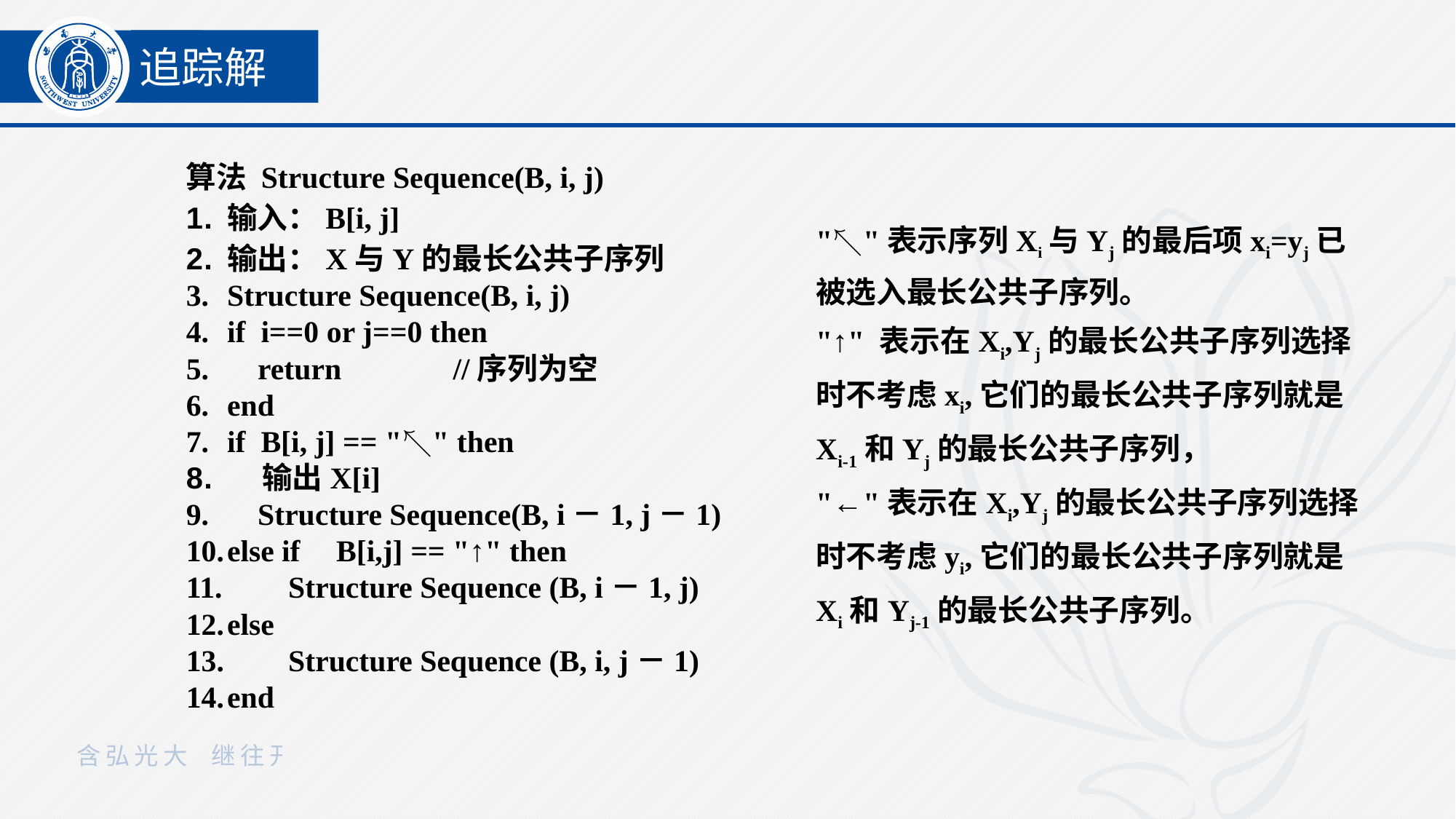

追踪解
算法 Structure Sequence(B, i, j)
输入：B[i, j]
输出：X与Y的最长公共子序列
Structure Sequence(B, i, j)
if  i==0 or j==0 then
    return	 //序列为空
end
if  B[i, j] == "↖" then
    输出X[i]
    Structure Sequence(B, i－1, j－1)
else if	B[i,j] == "↑" then
        Structure Sequence (B, i－1, j)
else
        Structure Sequence (B, i, j－1)
end
"↖"表示序列Xi与Yj的最后项xi=yj已被选入最长公共子序列。
"↑" 表示在Xi,Yj的最长公共子序列选择时不考虑xi,它们的最长公共子序列就是Xi-1和Yj的最长公共子序列，
"←"表示在Xi,Yj的最长公共子序列选择时不考虑yi,它们的最长公共子序列就是Xi和Yj-1的最长公共子序列。